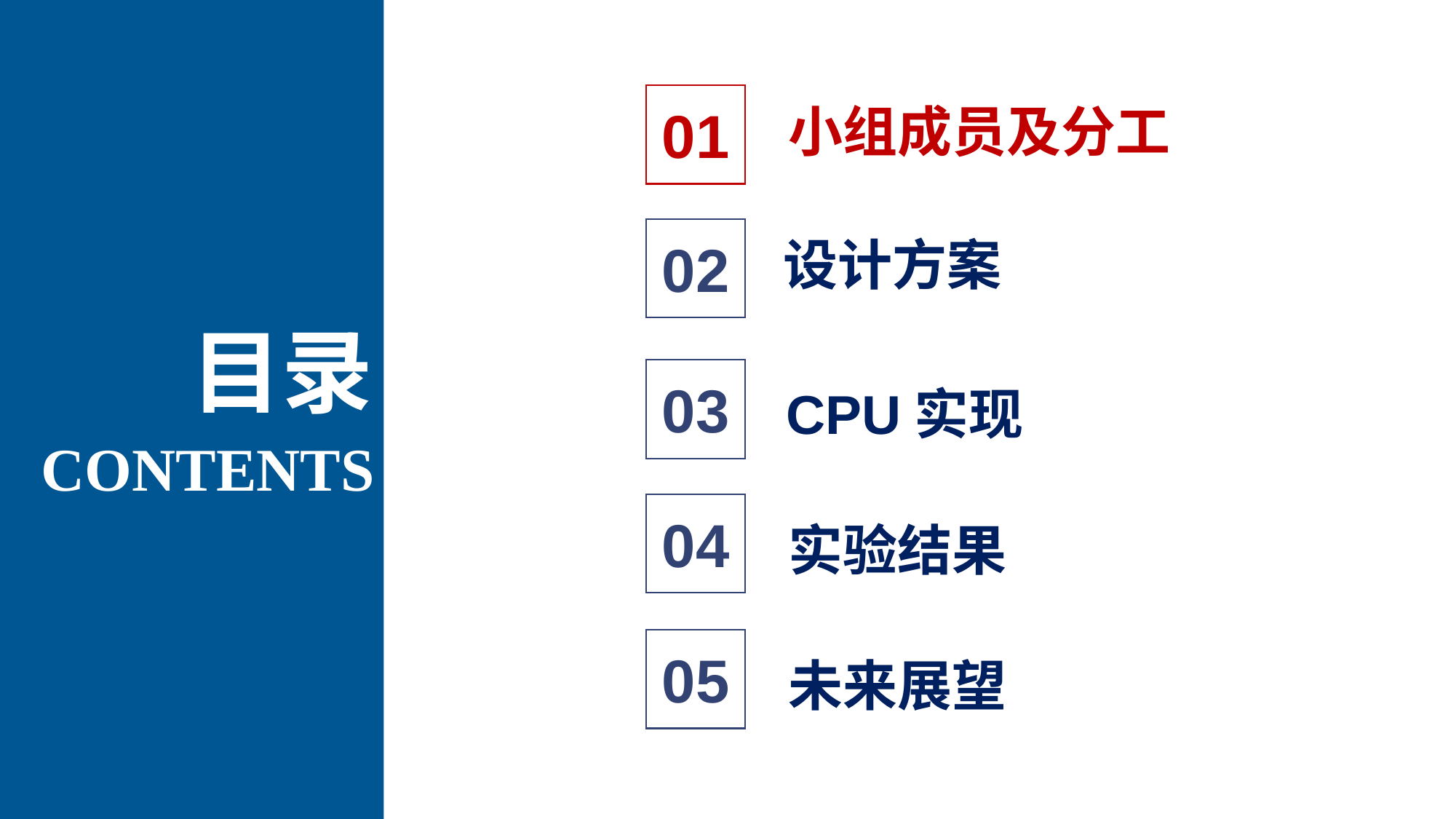

01
小组成员及分工

02
设计方案
目录

03
CPU实现
CONTENTS

04
实验结果

05
未来展望